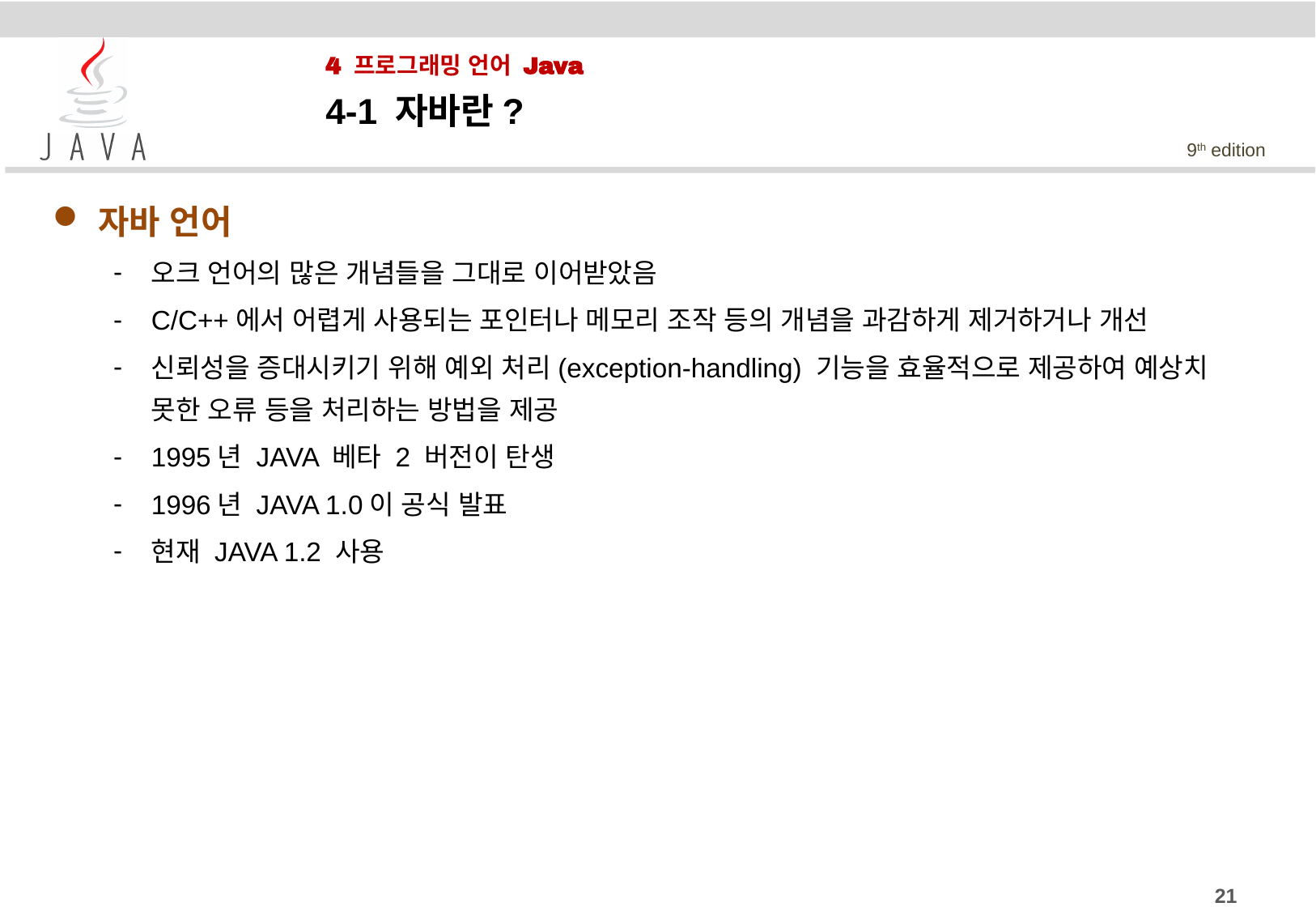

# 4 프로그래밍 언어 Java
4-1 자바란?
자바 언어
오크 언어의 많은 개념들을 그대로 이어받았음
C/C++에서 어렵게 사용되는 포인터나 메모리 조작 등의 개념을 과감하게 제거하거나 개선
신뢰성을 증대시키기 위해 예외 처리(exception-handling) 기능을 효율적으로 제공하여 예상치 못한 오류 등을 처리하는 방법을 제공
1995년 JAVA 베타 2 버전이 탄생
1996년 JAVA 1.0이 공식 발표
현재 JAVA 1.2 사용

21